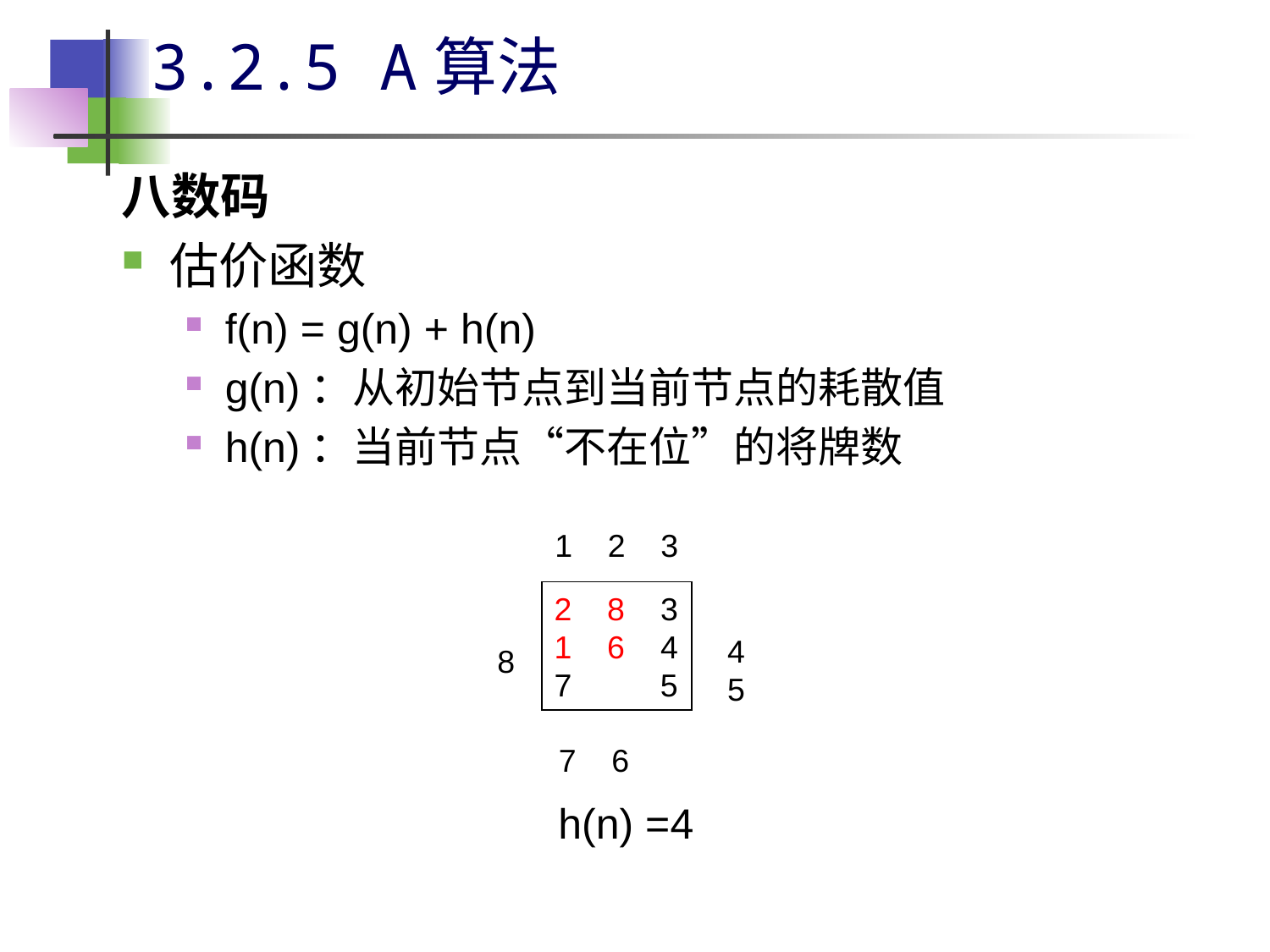

# 3.2.5 A算法
八数码
估价函数
f(n) = g(n) + h(n)
g(n)：从初始节点到当前节点的耗散值
h(n)：当前节点“不在位”的将牌数

1    2    3
2    8    3
1    6    4
7          5
4
5
8
7    6
h(n) =4